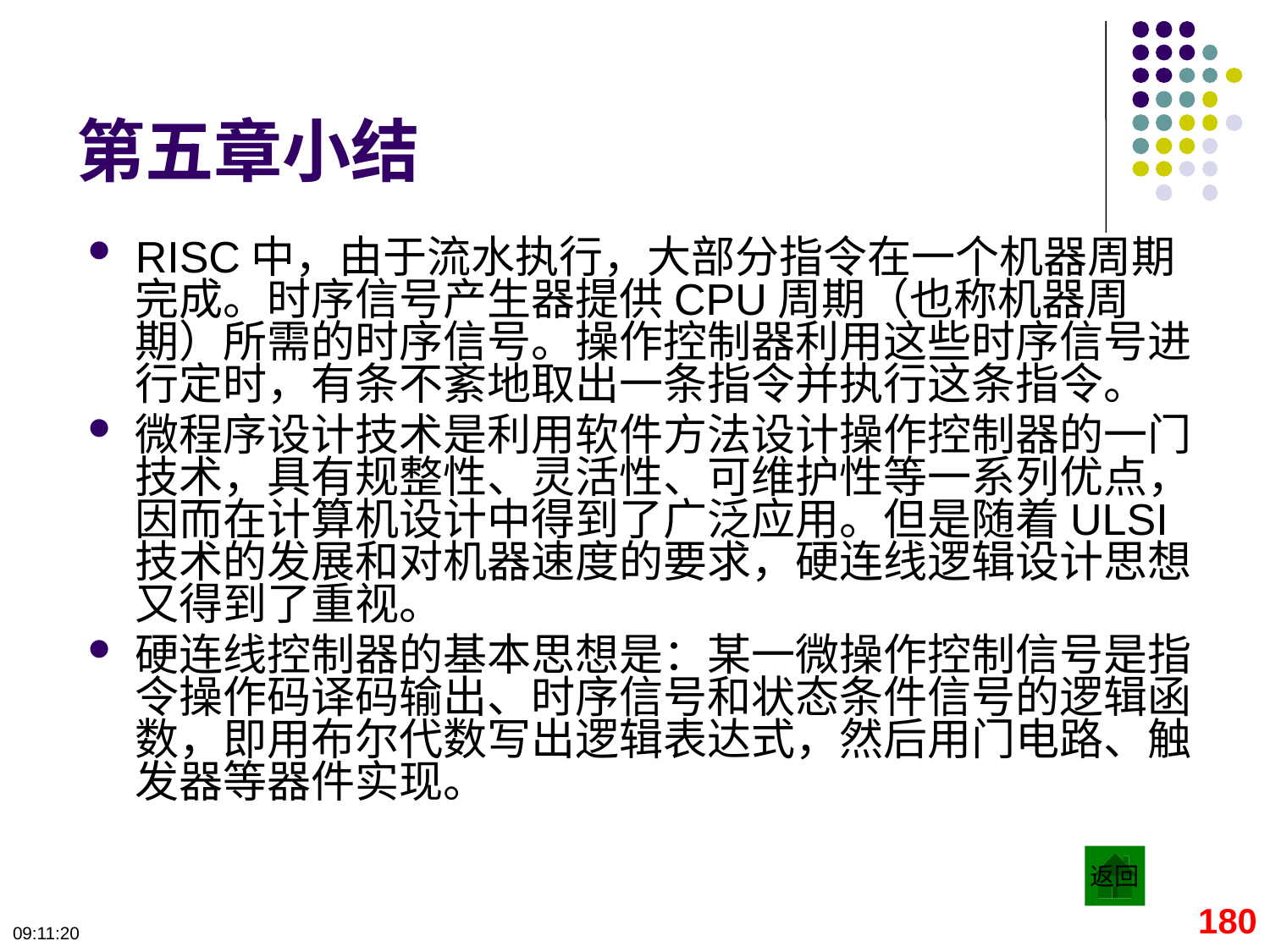

# 第五章小结
RISC中，由于流水执行，大部分指令在一个机器周期完成。时序信号产生器提供CPU周期（也称机器周期）所需的时序信号。操作控制器利用这些时序信号进行定时，有条不紊地取出一条指令并执行这条指令。
微程序设计技术是利用软件方法设计操作控制器的一门技术，具有规整性、灵活性、可维护性等一系列优点，因而在计算机设计中得到了广泛应用。但是随着ULSI技术的发展和对机器速度的要求，硬连线逻辑设计思想又得到了重视。
硬连线控制器的基本思想是：某一微操作控制信号是指令操作码译码输出、时序信号和状态条件信号的逻辑函数，即用布尔代数写出逻辑表达式，然后用门电路、触发器等器件实现。
返回
180
09:11:20